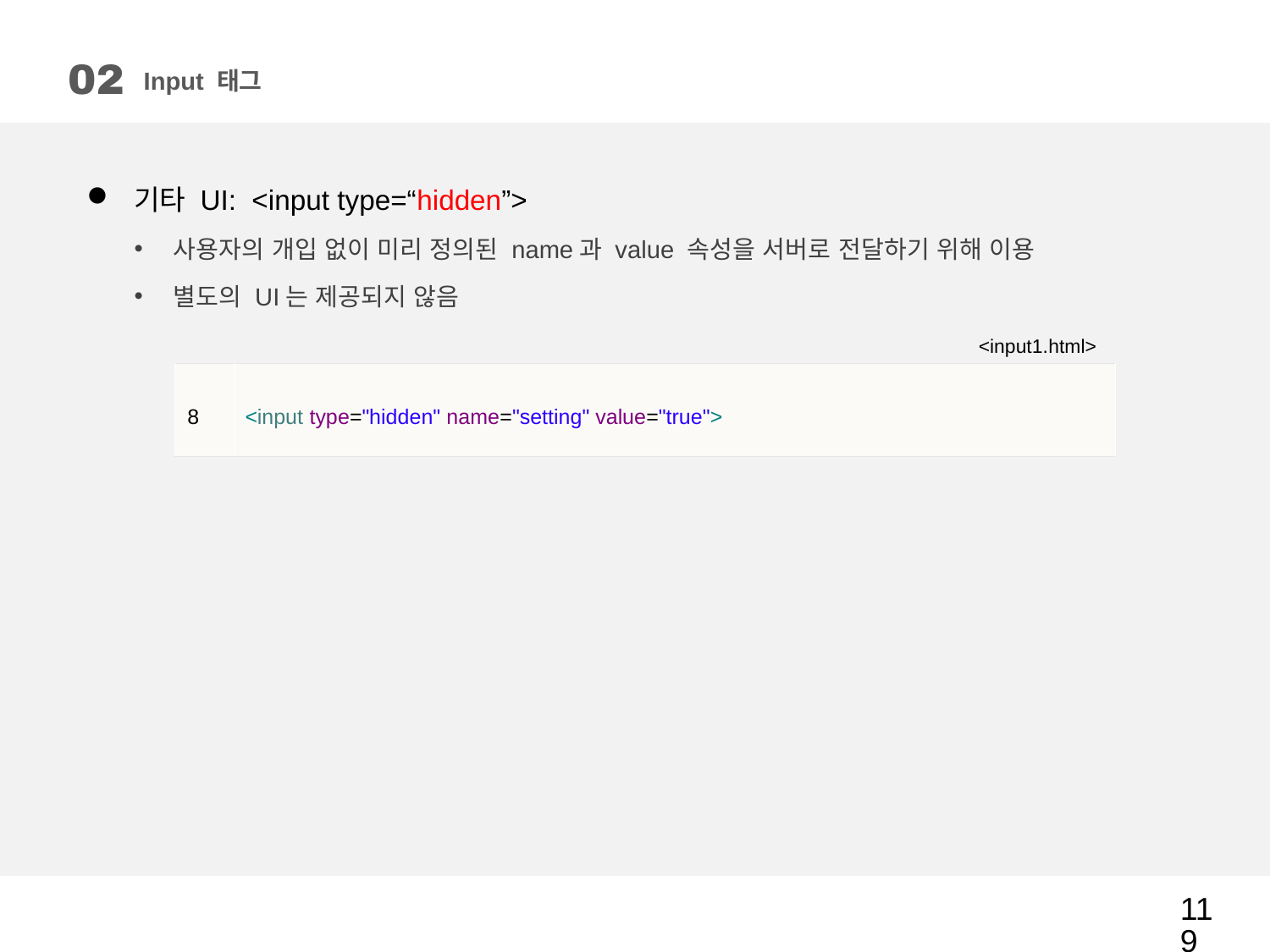

02
Input 태그
기타 UI:  <input type=“hidden”>
사용자의 개입 없이 미리 정의된 name과 value 속성을 서버로 전달하기 위해 이용
별도의 UI는 제공되지 않음

<input1.html>
| 8 | <input type="hidden" name="setting" value="true"> |
| --- | --- |
119